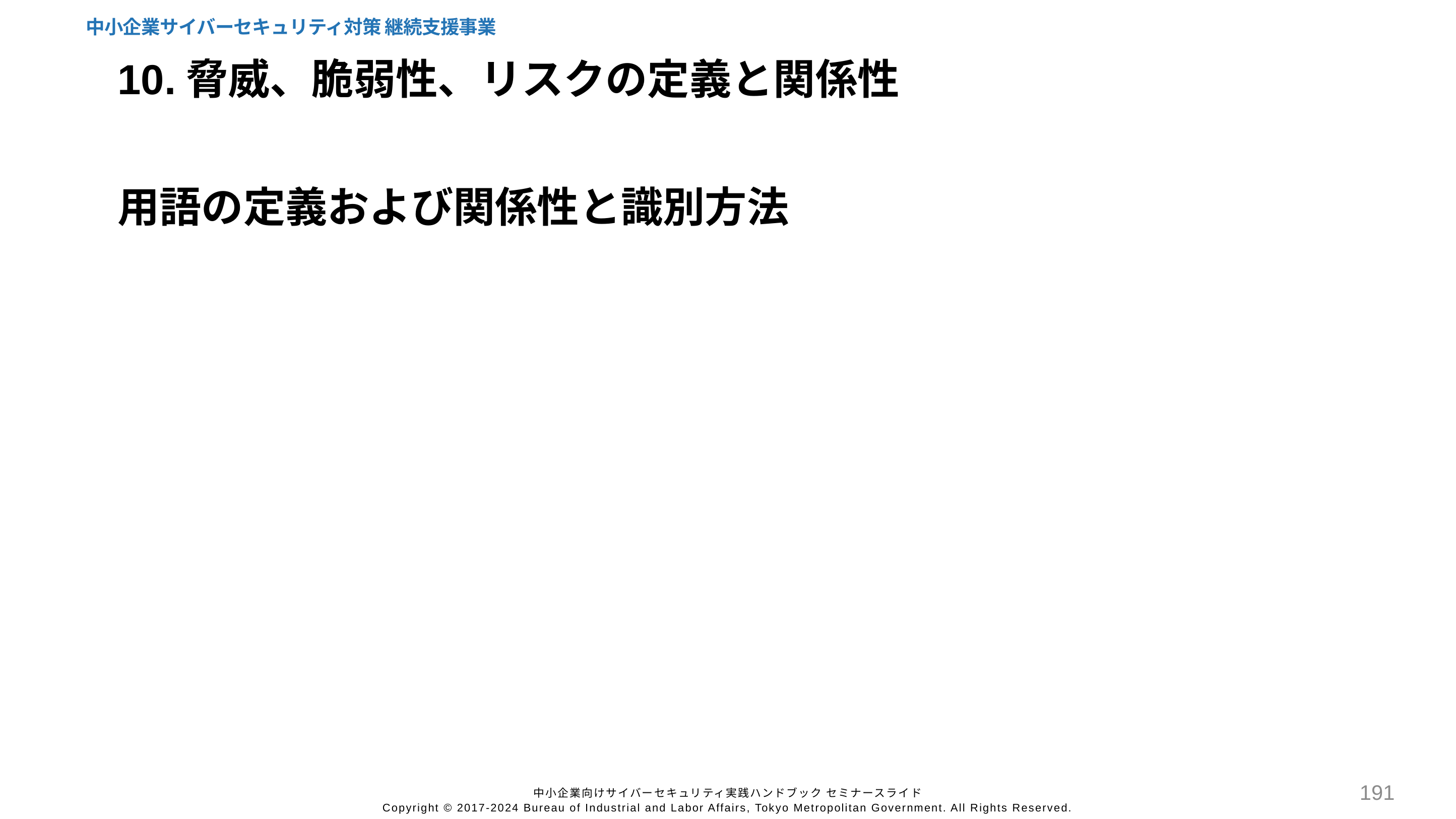

中小企業サイバーセキュリティ対策 継続支援事業
10.脅威、脆弱性、リスクの定義と関係性

用語の定義および関係性と識別方法
191